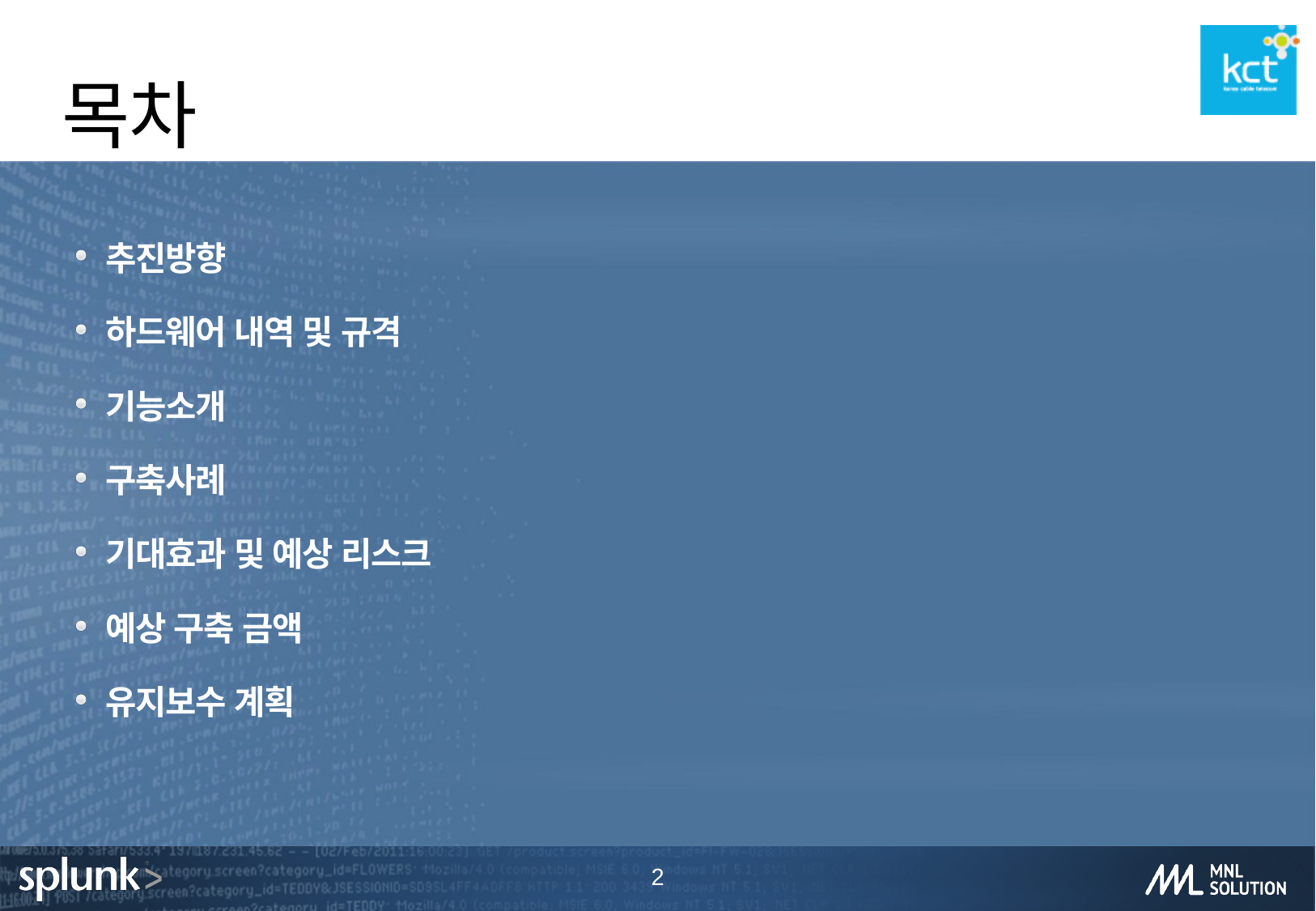

# 목차
 추진방향
 하드웨어 내역 및 규격
 기능소개
 구축사례
 기대효과 및 예상 리스크
 예상 구축 금액
 유지보수 계획
2